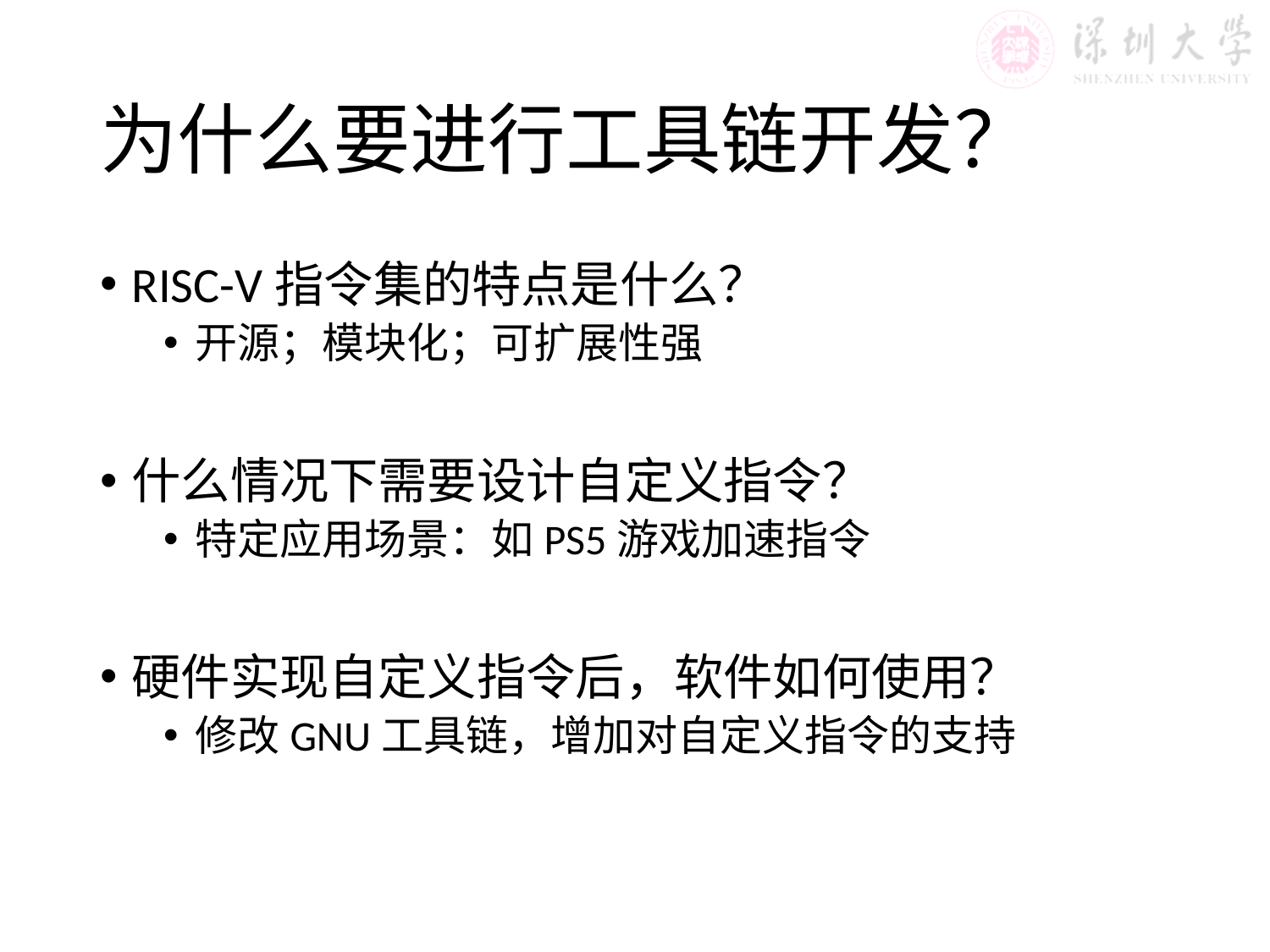

# 为什么要进行工具链开发？
RISC-V指令集的特点是什么？
开源；模块化；可扩展性强

什么情况下需要设计自定义指令？
特定应用场景：如PS5游戏加速指令

硬件实现自定义指令后，软件如何使用？
修改GNU工具链，增加对自定义指令的支持